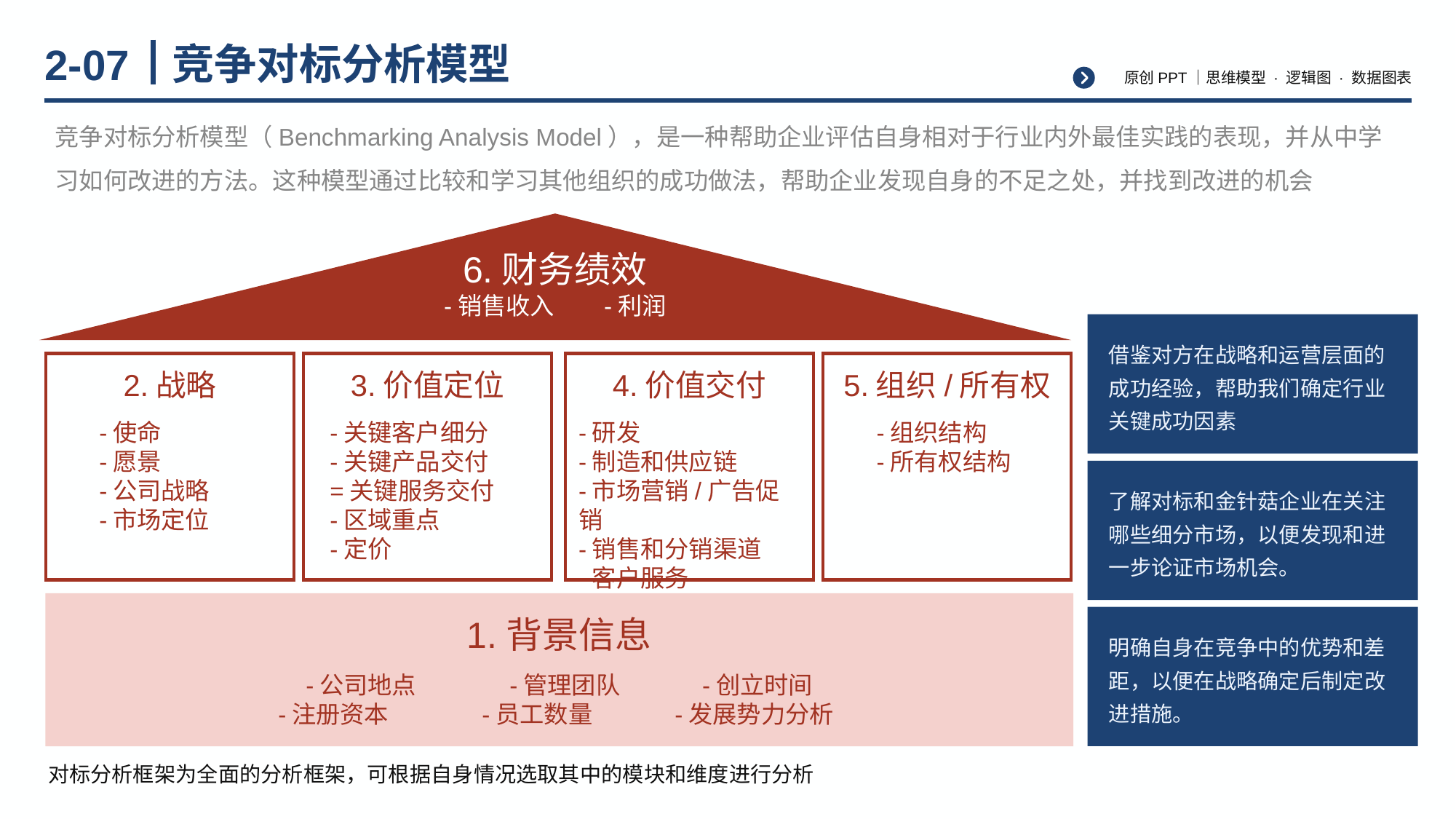

# 竞争对标分析模型
2-07
竞争对标分析模型（Benchmarking Analysis Model），是一种帮助企业评估自身相对于行业内外最佳实践的表现，并从中学习如何改进的方法。这种模型通过比较和学习其他组织的成功做法，帮助企业发现自身的不足之处，并找到改进的机会
6.财务绩效
-销售收入        -利润

借鉴对方在战略和运营层面的成功经验，帮助我们确定行业关键成功因素
2.战略

      -使命
      -愿景
      -公司战略
      -市场定位

3.价值定位

  -关键客户细分
  -关键产品交付
  =关键服务交付
  -区域重点
  -定价
4.价值交付

-研发
-制造和供应链
-市场营销/广告促销
-销售和分销渠道
-客户服务
5.组织/所有权

      -组织结构
      -所有权结构

了解对标和金针菇企业在关注哪些细分市场，以便发现和进一步论证市场机会。
1.背景信息

-公司地点                -管理团队              -创立时间
                                 -注册资本                -员工数量              -发展势力分析
明确自身在竞争中的优势和差距，以便在战略确定后制定改进措施。
对标分析框架为全面的分析框架，可根据自身情况选取其中的模块和维度进行分析